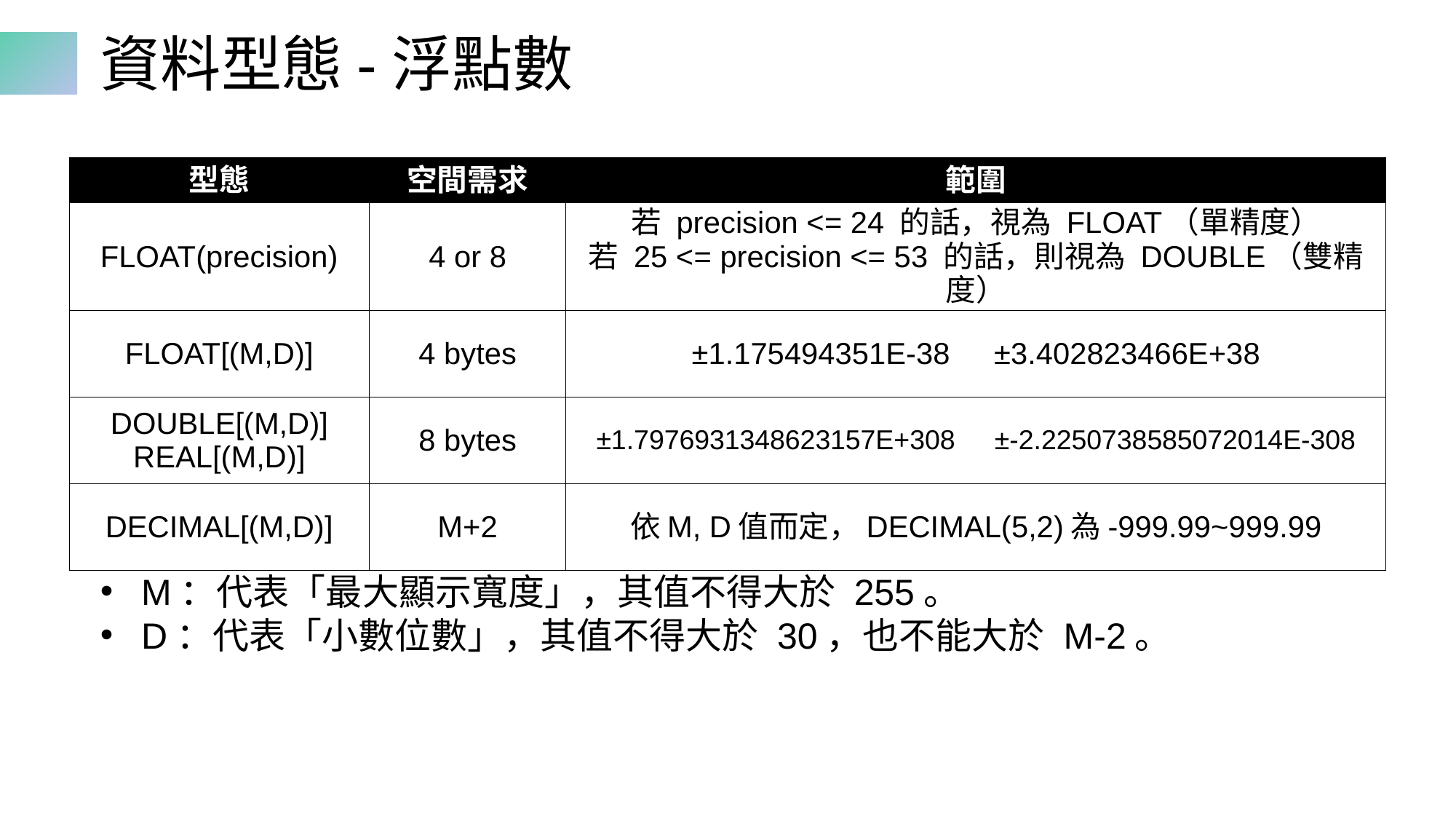

# 資料型態-浮點數
| 型態 | 空間需求 | 範圍 |
| --- | --- | --- |
| FLOAT(precision) | 4 or 8 | 若 precision <= 24 的話，視為 FLOAT（單精度） 若 25 <= precision <= 53 的話，則視為 DOUBLE（雙精度） |
| FLOAT[(M,D)] | 4 bytes | ±1.175494351E-38　±3.402823466E+38 |
| DOUBLE[(M,D)] REAL[(M,D)] | 8 bytes | ±1.7976931348623157E+308　±-2.2250738585072014E-308 |
| DECIMAL[(M,D)] | M+2 | 依M, D值而定，DECIMAL(5,2)為-999.99~999.99 |
M：代表「最大顯示寬度」，其值不得大於 255。
D：代表「小數位數」，其值不得大於 30，也不能大於 M-2。